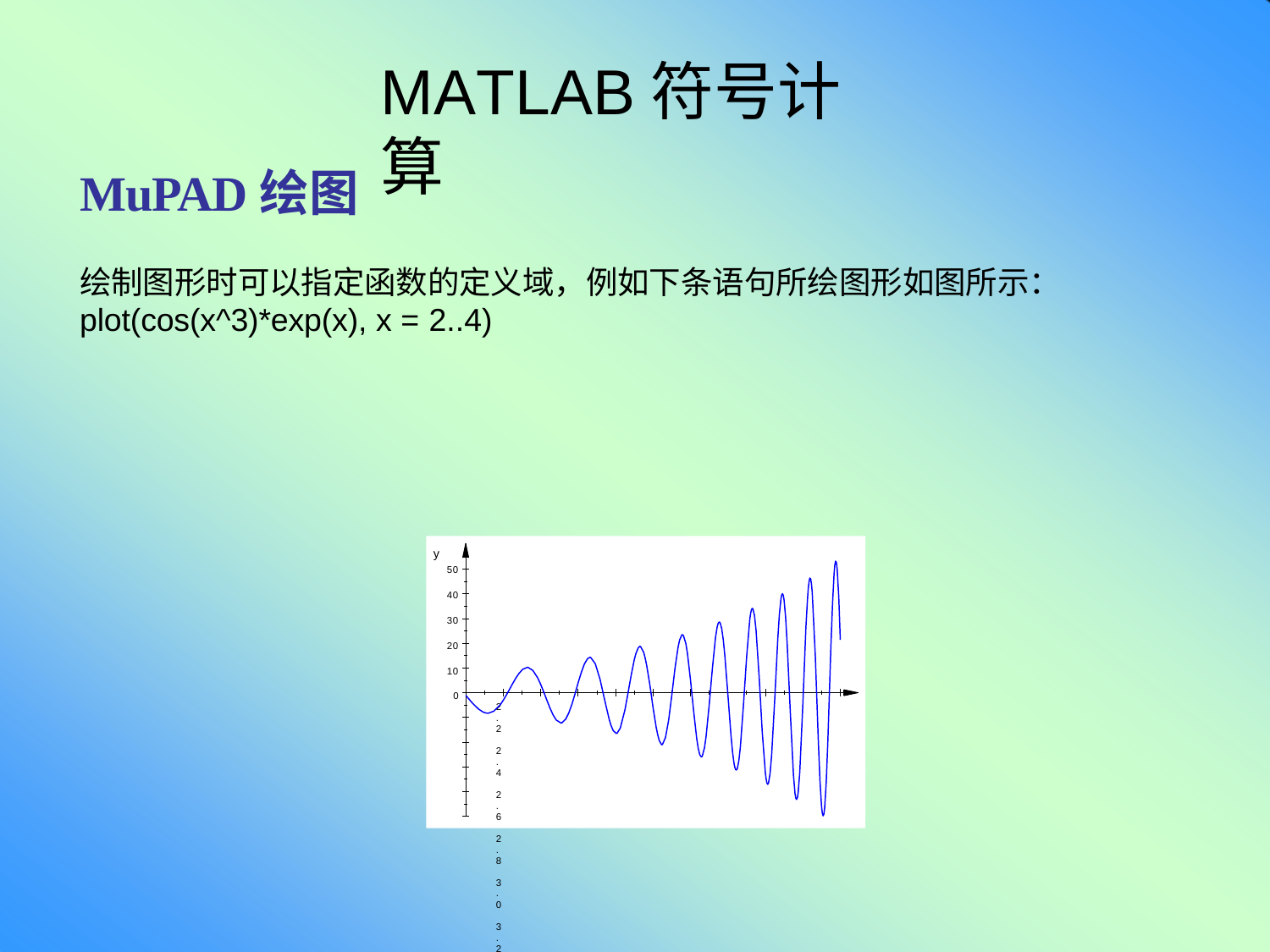

# MATLAB符号计算
MuPAD绘图
绘制图形时可以指定函数的定义域，例如下条语句所绘图形如图所示：
plot(cos(x^3)*exp(x), x = 2..4)

y
50

40

30

20

10

0
2.2	2.4	2.6	2.8	3.0	3.2	3.4	3.6	3.8	4.0
-10	x
-20

-30

-40

-50